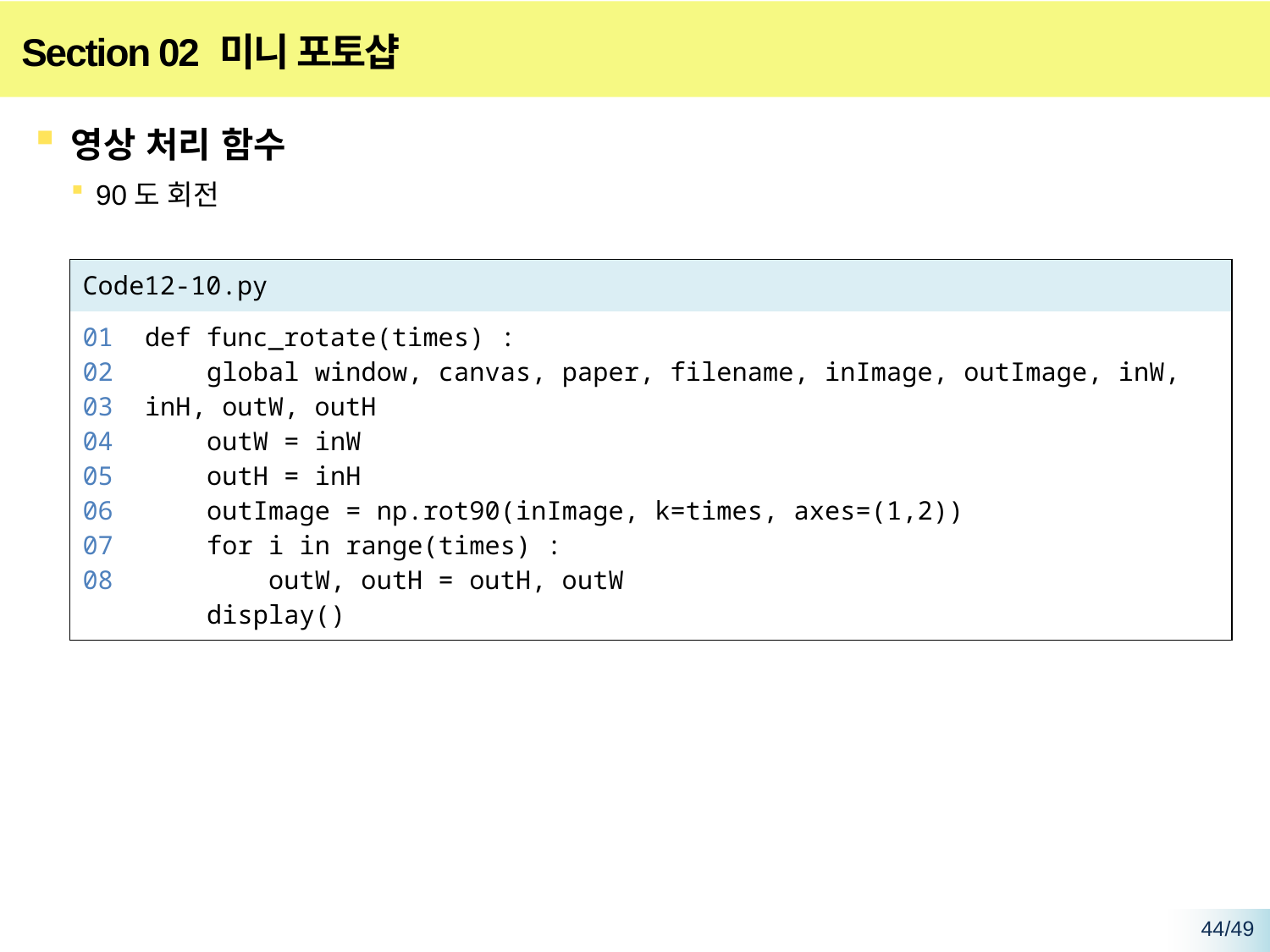

# Section 02 미니 포토샵
영상 처리 함수
90도 회전
| Code12-10.py |  |
| --- | --- |
| 01 02 03 04 05 06 07 08 | def func\_rotate(times) : global window, canvas, paper, filename, inImage, outImage, inW, inH, outW, outH outW = inW outH = inH outImage = np.rot90(inImage, k=times, axes=(1,2)) for i in range(times) : outW, outH = outH, outW display() |